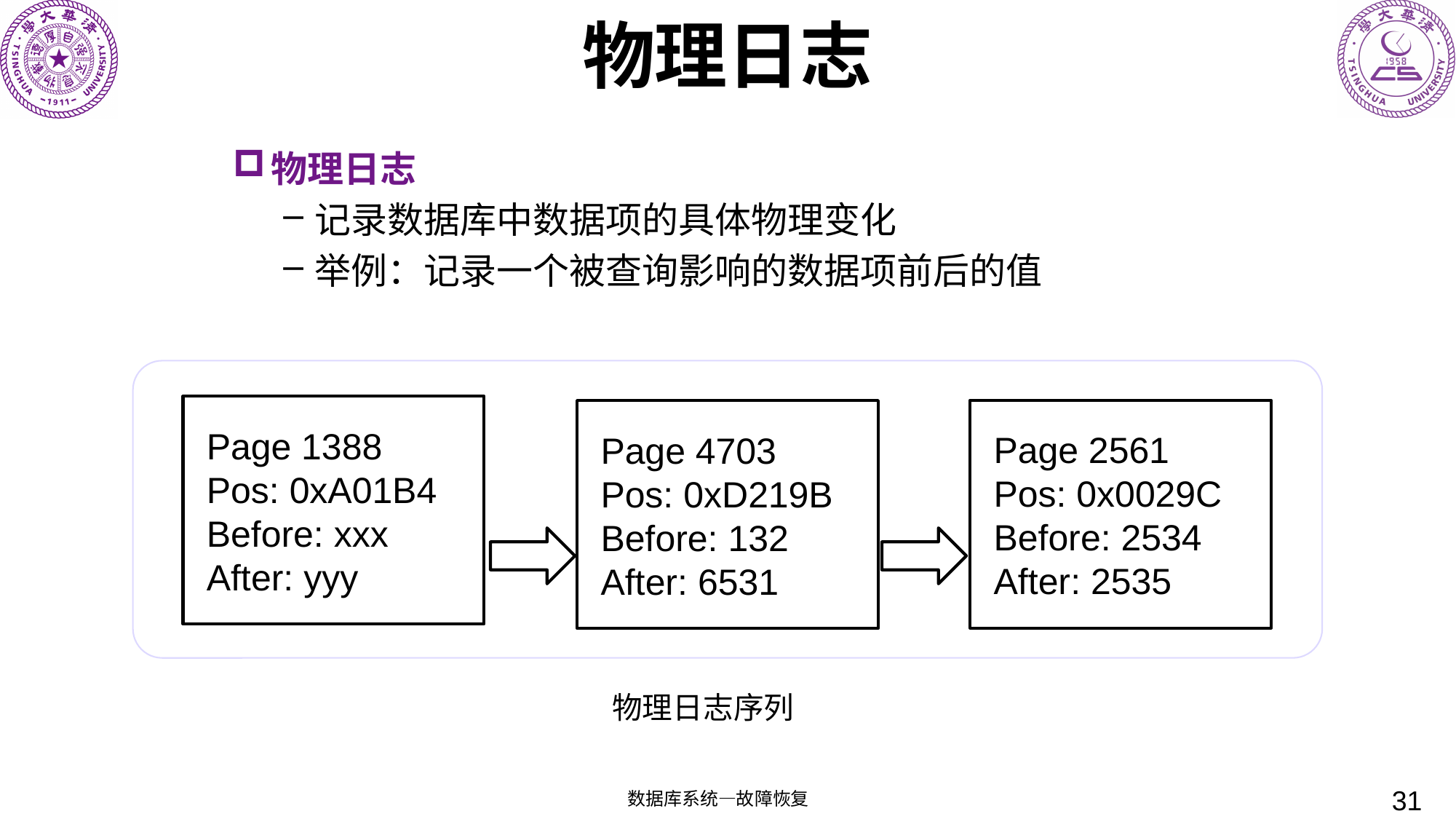

# 物理日志
物理日志
记录数据库中数据项的具体物理变化
举例：记录一个被查询影响的数据项前后的值

Page 1388
Pos: 0xA01B4
Before: xxx
After: yyy
Page 2561
Pos: 0x0029C
Before: 2534
After: 2535
Page 4703
Pos: 0xD219B
Before: 132
After: 6531

物理日志序列
31
数据库系统—故障恢复